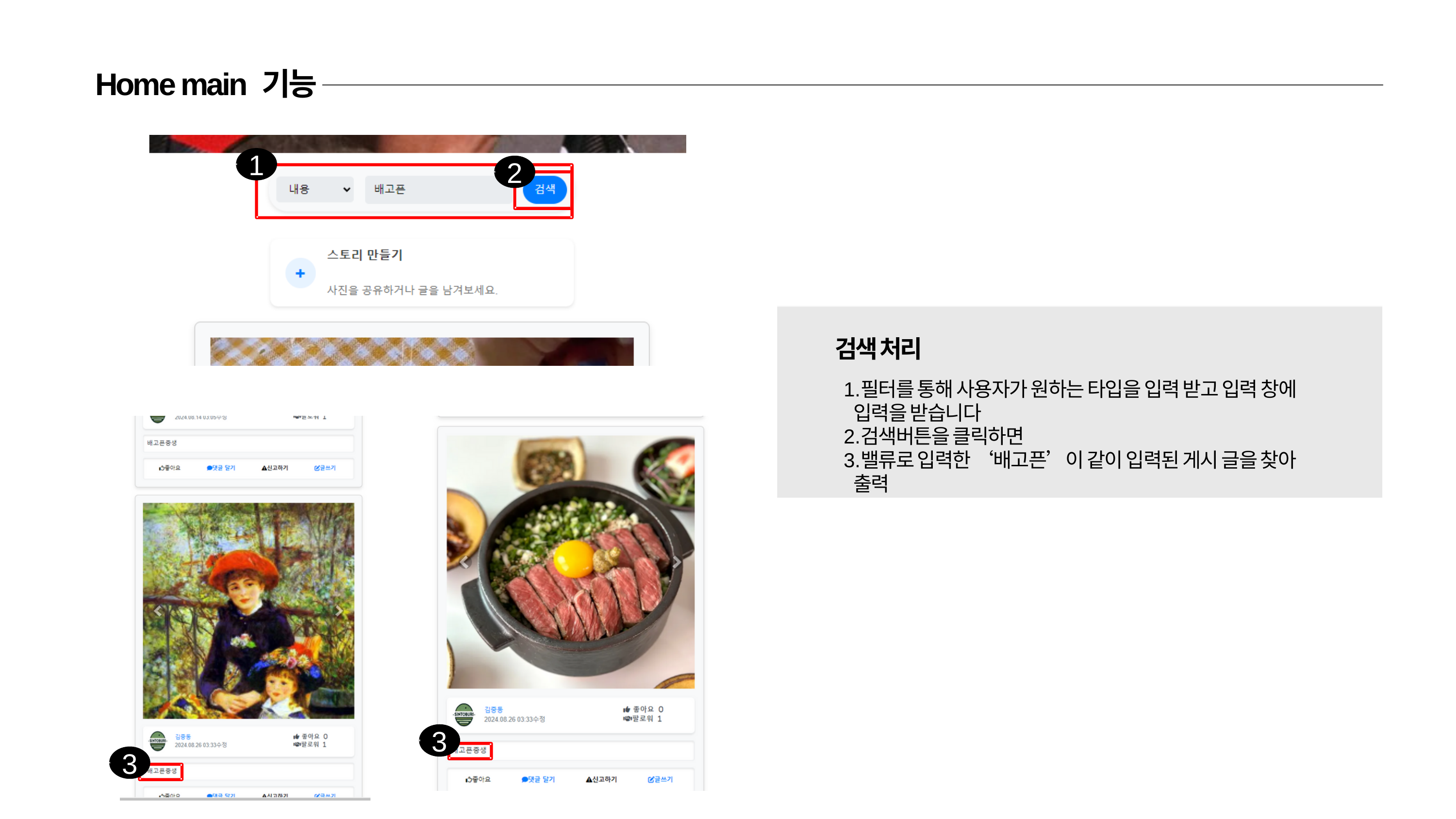

Home main 기능

1

2

검색 처리
필터를 통해 사용자가 원하는 타입을 입력 받고 입력 창에 입력을 받습니다
검색버튼을 클릭하면
밸류로 입력한 ‘배고픈’이 같이 입력된 게시 글을 찾아 출력

3

3